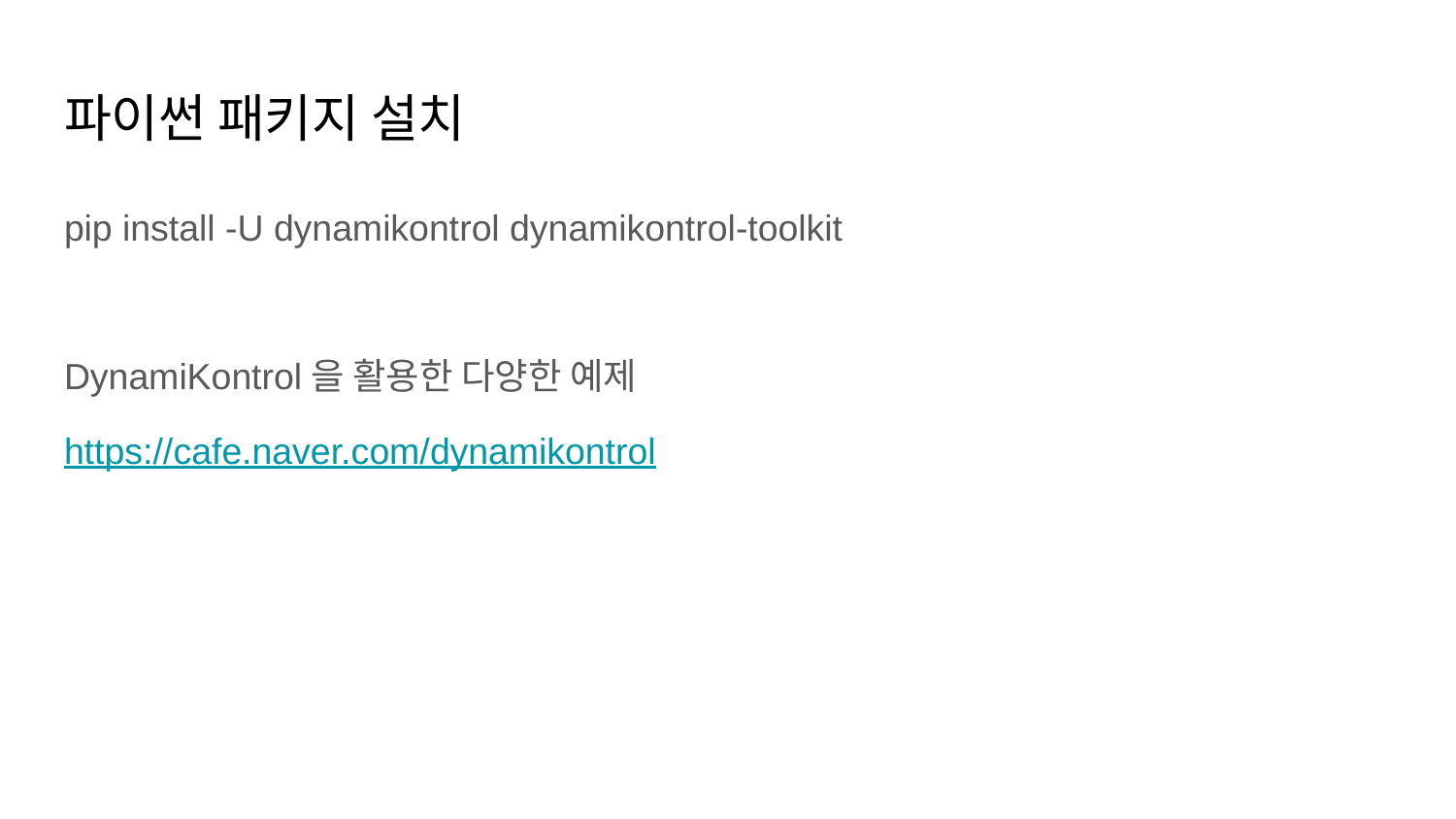

# 파이썬 패키지 설치
pip install -U dynamikontrol dynamikontrol-toolkit

DynamiKontrol을 활용한 다양한 예제
https://cafe.naver.com/dynamikontrol